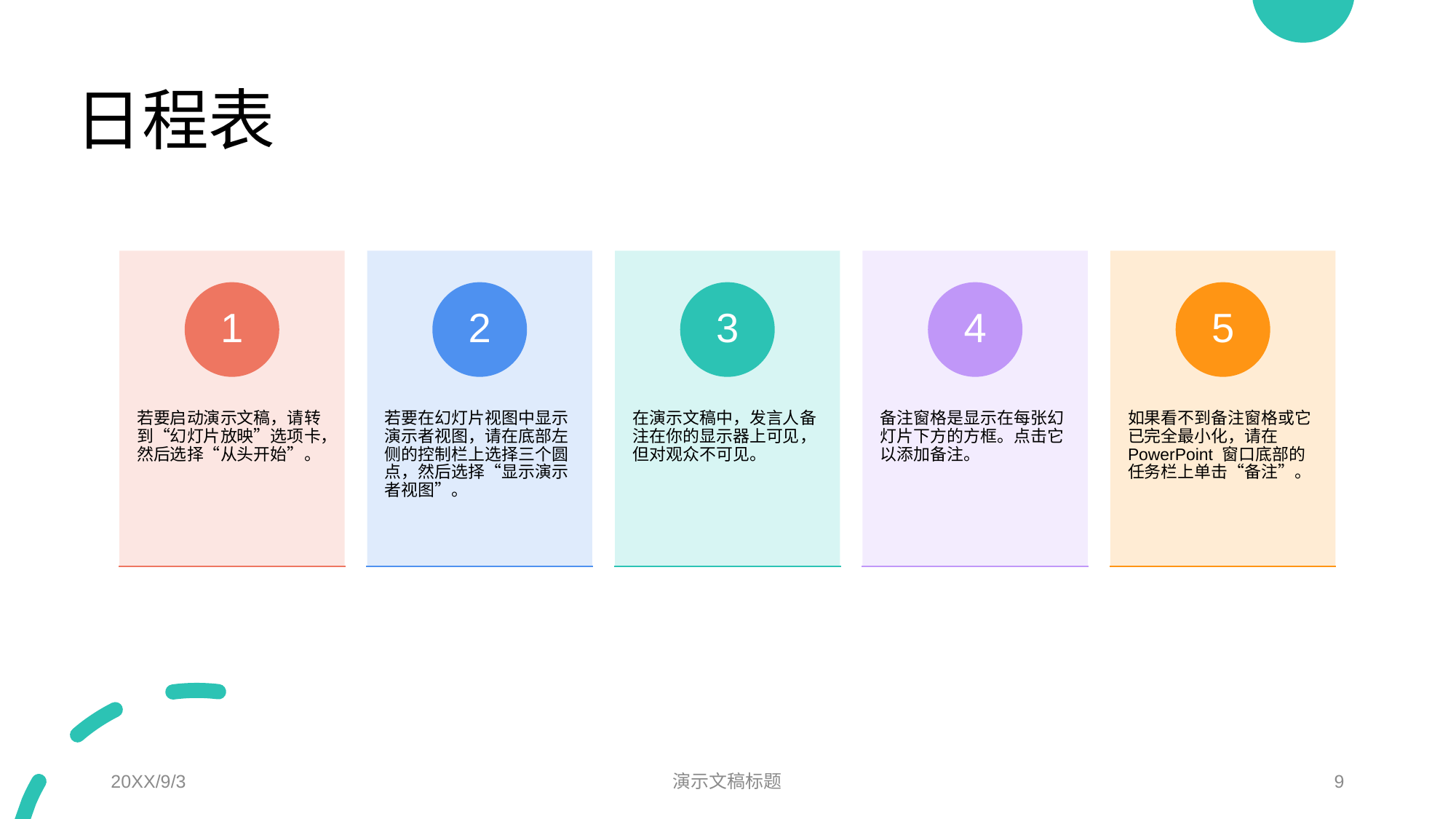

# 日程表
若要启动演示文稿，请转到“幻灯片放映”选项卡，然后选择“从头开始”。
1
若要在幻灯片视图中显示演示者视图，请在底部左侧的控制栏上选择三个圆点，然后选择“显示演示者视图”。
2
在演示文稿中，发言人备注在你的显示器上可见，但对观众不可见。
3
备注窗格是显示在每张幻灯片下方的方框。点击它以添加备注。
4
如果看不到备注窗格或它已完全最小化，请在 PowerPoint 窗口底部的任务栏上单击“备注”。
5
20XX/9/3
演示文稿标题
9